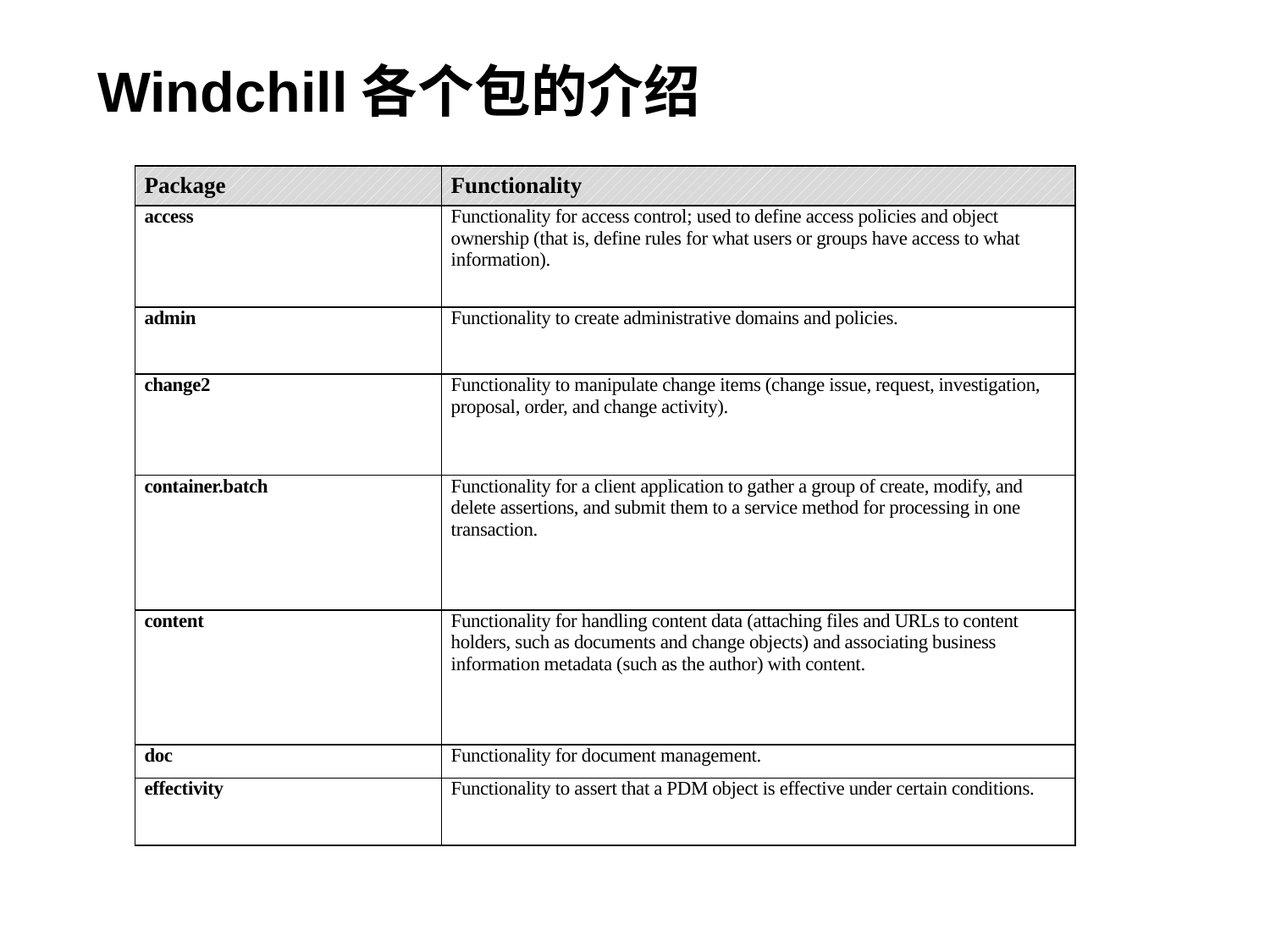

# Windchill各个包的介绍
| Package | Functionality |
| --- | --- |
| access | Functionality for access control; used to define access policies and object ownership (that is, define rules for what users or groups have access to what information). |
| admin | Functionality to create administrative domains and policies. |
| change2 | Functionality to manipulate change items (change issue, request, investigation, proposal, order, and change activity). |
| container.batch | Functionality for a client application to gather a group of create, modify, and delete assertions, and submit them to a service method for processing in one transaction. |
| content | Functionality for handling content data (attaching files and URLs to content holders, such as documents and change objects) and associating business information metadata (such as the author) with content. |
| doc | Functionality for document management. |
| effectivity | Functionality to assert that a PDM object is effective under certain conditions. |